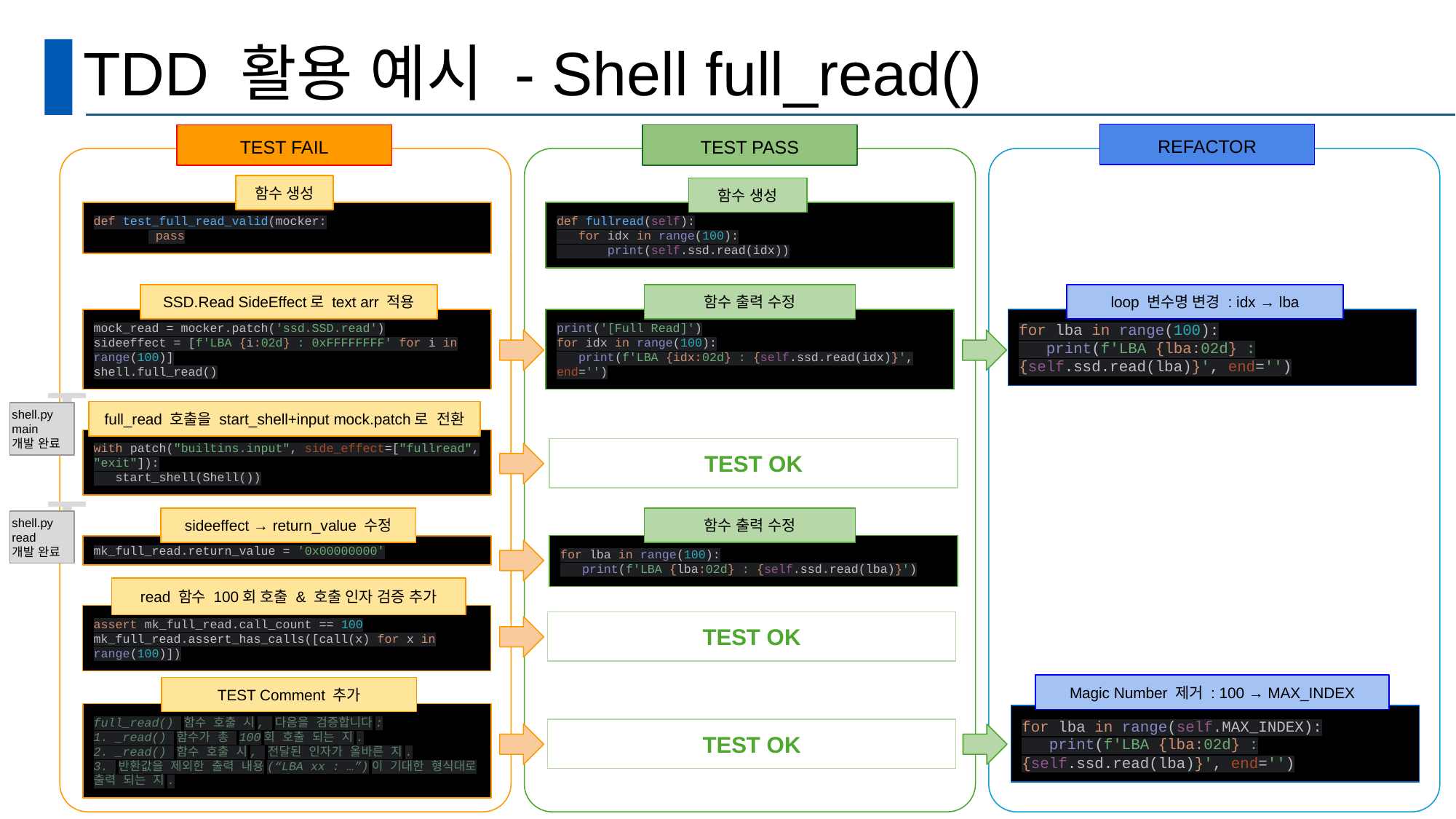

# TDD 활용 예시 - Shell full_read()
REFACTOR
TEST FAIL
TEST PASS

함수 생성
함수 생성
def test_full_read_valid(mocker:
 pass
def fullread(self):
   for idx in range(100):
       print(self.ssd.read(idx))
SSD.Read SideEffect로 text arr 적용
함수 출력 수정
loop 변수명 변경 : idx → lba
print('[Full Read]')
for idx in range(100):
   print(f'LBA {idx:02d} : {self.ssd.read(idx)}', end='')
for lba in range(100):
   print(f'LBA {lba:02d} : {self.ssd.read(lba)}', end='')
mock_read = mocker.patch('ssd.SSD.read')
sideeffect = [f'LBA {i:02d} : 0xFFFFFFFF' for i in range(100)]
shell.full_read()

┰
full_read 호출을 start_shell+input mock.patch로  전환
shell.py main
개발 완료
with patch("builtins.input", side_effect=["fullread", "exit"]):
   start_shell(Shell())
TEST OK

┰
함수 출력 수정
sideeffect → return_value 수정
shell.py
read
개발 완료
for lba in range(100):
   print(f'LBA {lba:02d} : {self.ssd.read(lba)}')
mk_full_read.return_value = '0x00000000'

read 함수 100회 호출 & 호출 인자 검증 추가
assert mk_full_read.call_count == 100
mk_full_read.assert_has_calls([call(x) for x in range(100)])
TEST OK

Magic Number 제거 : 100 → MAX_INDEX
TEST Comment 추가
full_read() 함수 호출 시, 다음을 검증합니다:
1. _read() 함수가 총 100회 호출 되는 지.
2. _read() 함수 호출 시, 전달된 인자가 올바른 지.
3. 반환값을 제외한 출력 내용(“LBA xx : …”)이 기대한 형식대로 출력 되는 지.
for lba in range(self.MAX_INDEX):
   print(f'LBA {lba:02d} : {self.ssd.read(lba)}', end='')
TEST OK